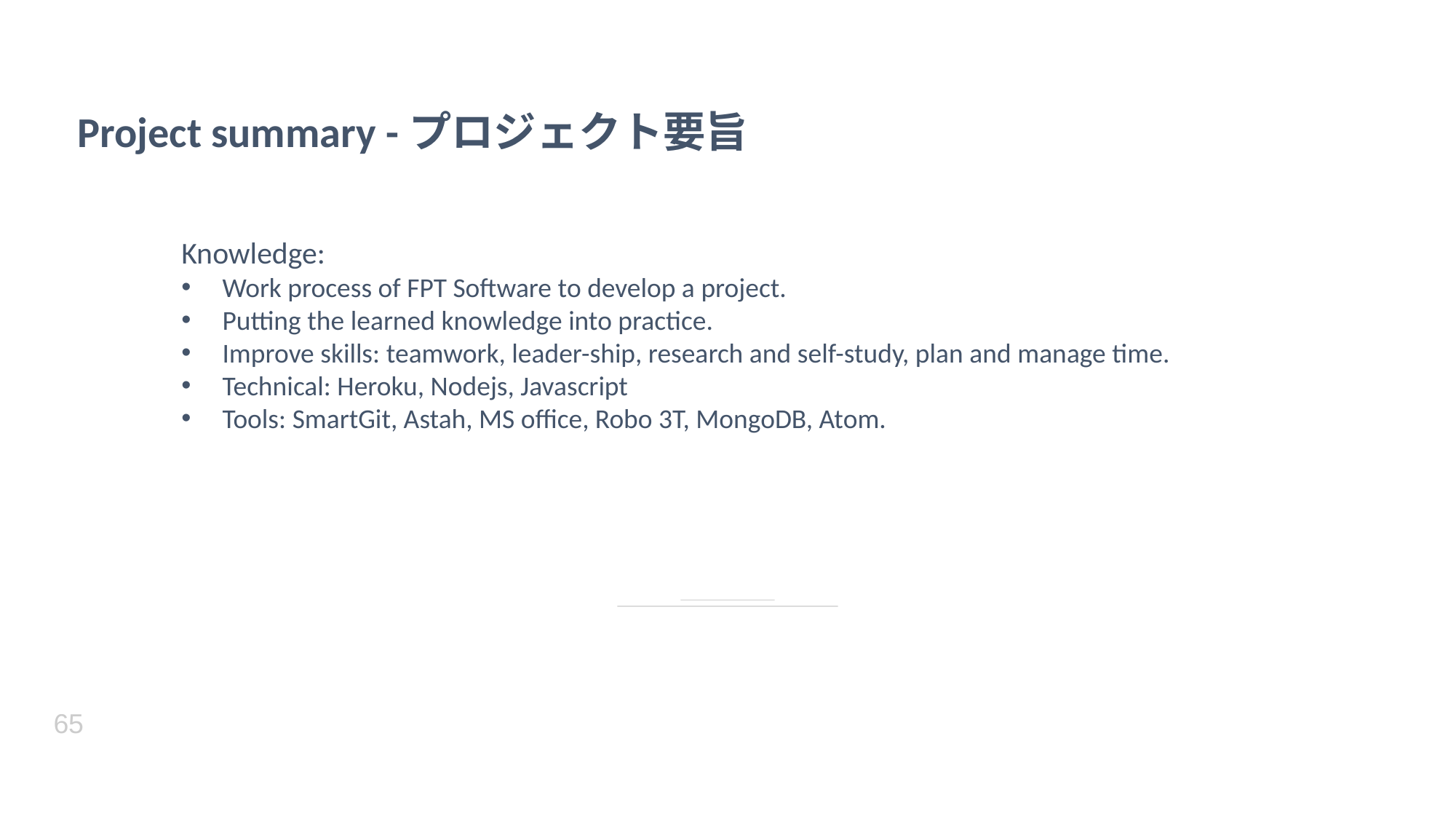

Project summary -プロジェクト要旨
Knowledge:
Work process of FPT Software to develop a project.
Putting the learned knowledge into practice.
Improve skills: teamwork, leader-ship, research and self-study, plan and manage time.
Technical: Heroku, Nodejs, Javascript
Tools: SmartGit, Astah, MS office, Robo 3T, MongoDB, Atom.